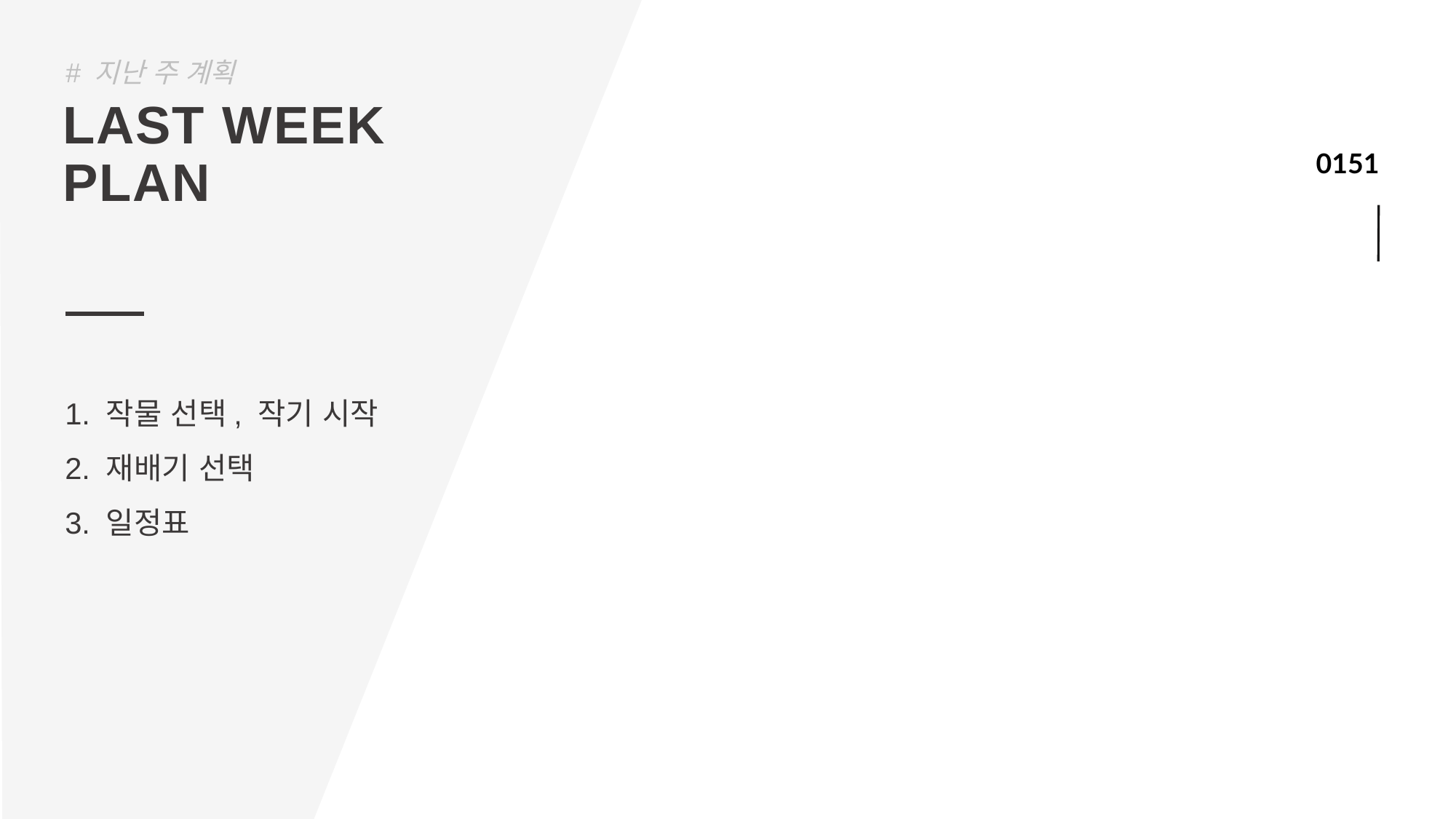

# 지난 주 계획
LAST WEEK
PLAN
작물 선택, 작기 시작
재배기 선택
일정표